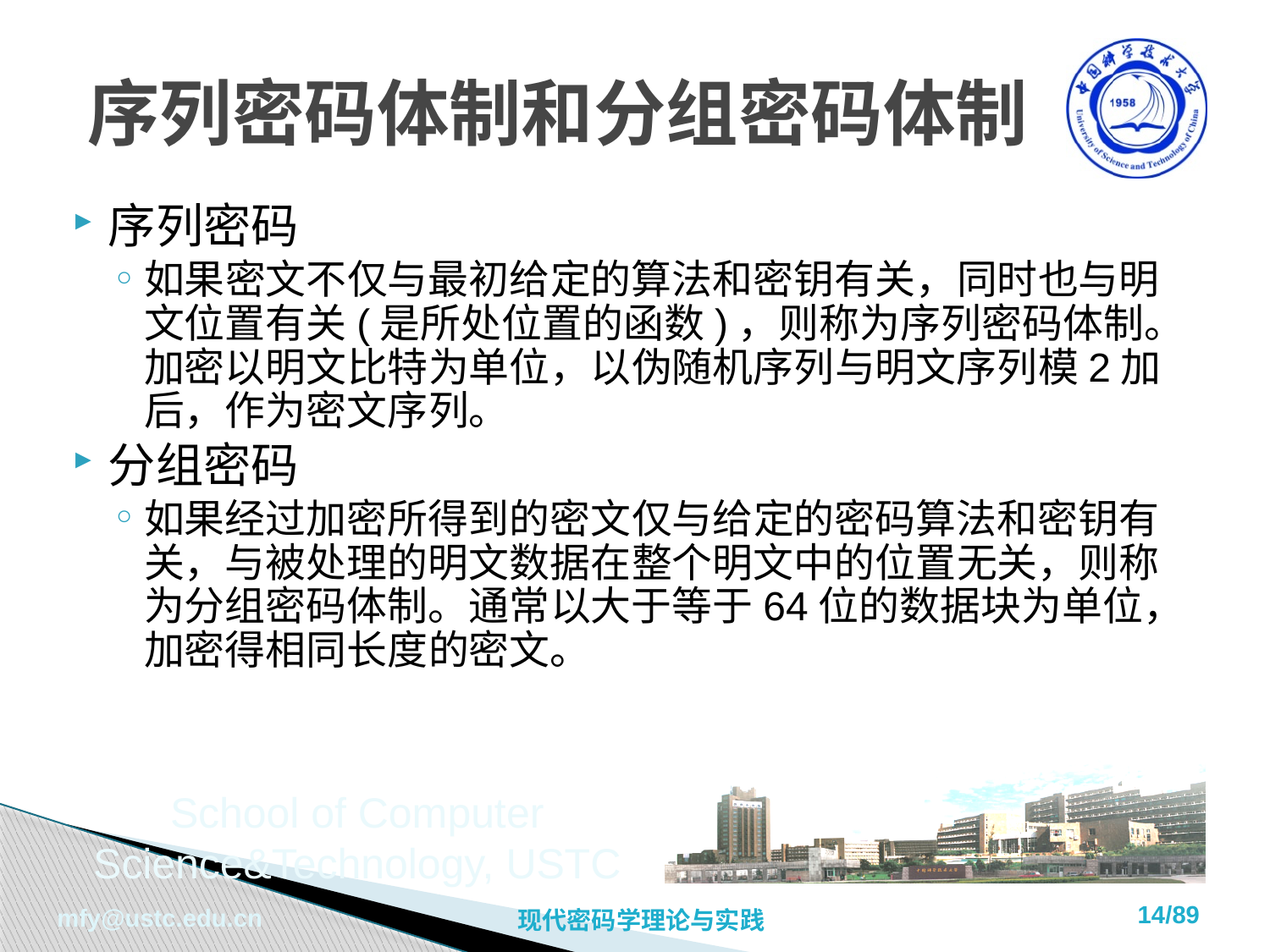

# 序列密码体制和分组密码体制
序列密码
如果密文不仅与最初给定的算法和密钥有关，同时也与明文位置有关(是所处位置的函数)，则称为序列密码体制。加密以明文比特为单位，以伪随机序列与明文序列模2加后，作为密文序列。
分组密码
如果经过加密所得到的密文仅与给定的密码算法和密钥有关，与被处理的明文数据在整个明文中的位置无关，则称为分组密码体制。通常以大于等于64位的数据块为单位，加密得相同长度的密文。